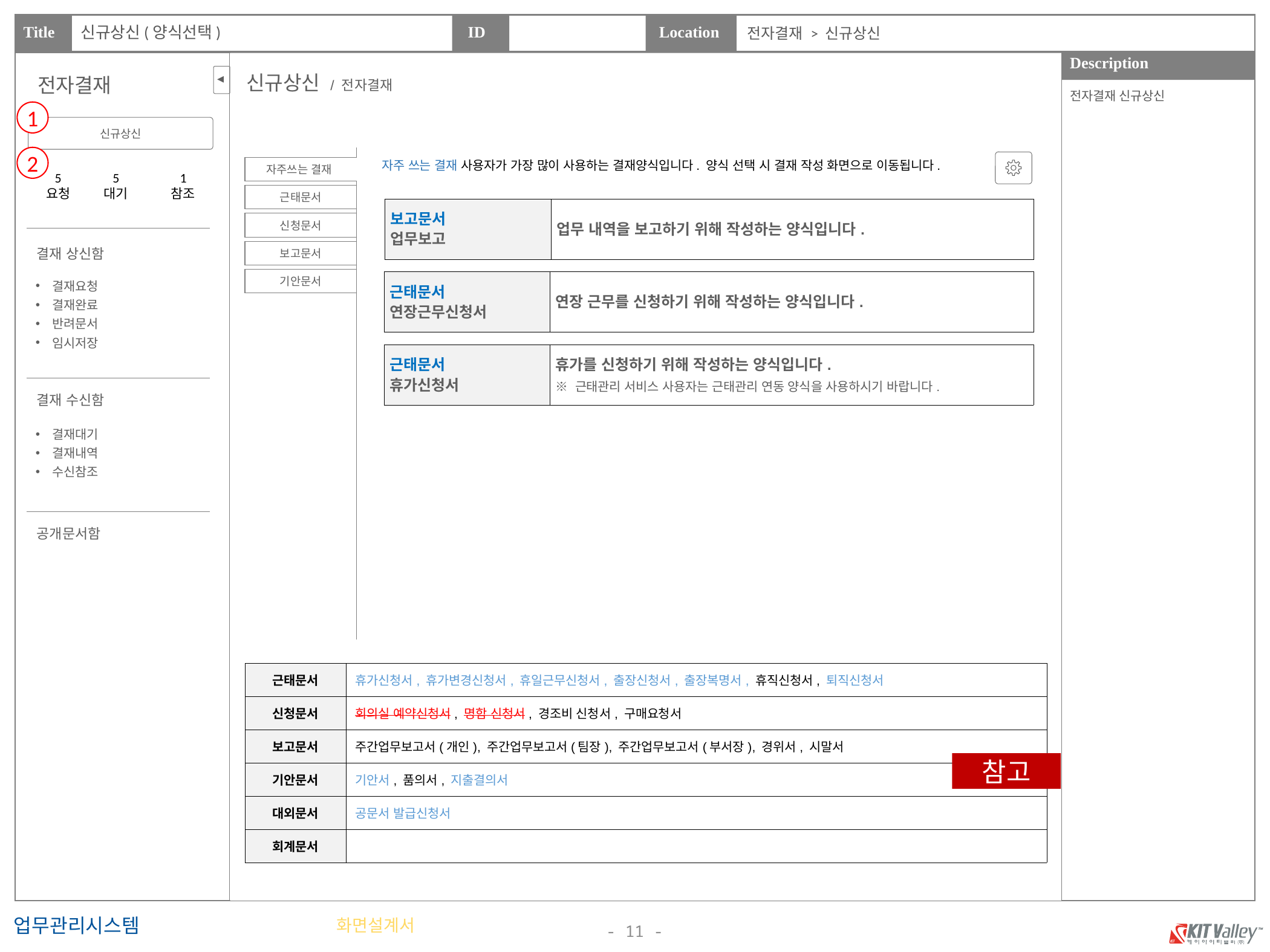

신규상신(양식선택)

전자결재 > 신규상신
신규상신 / 전자결재
전자결재
전자결재 신규상신
1
신규상신
2
자주쓰는 결재
근태문서
신청문서
보고문서
기안문서

자주 쓰는 결재 사용자가 가장 많이 사용하는 결재양식입니다. 양식 선택 시 결재 작성 화면으로 이동됩니다.
5
요청
5
대기
1
참조
| 보고문서 업무보고 | 업무 내역을 보고하기 위해 작성하는 양식입니다. |
| --- | --- |
결재 상신함
결재요청
결재완료
반려문서
임시저장
| 근태문서 연장근무신청서 | 연장 근무를 신청하기 위해 작성하는 양식입니다. |
| --- | --- |
| 근태문서 휴가신청서 | 휴가를 신청하기 위해 작성하는 양식입니다. ※ 근태관리 서비스 사용자는 근태관리 연동 양식을 사용하시기 바랍니다. |
| --- | --- |
결재 수신함
결재대기
결재내역
수신참조
공개문서함
| 근태문서 | 휴가신청서, 휴가변경신청서, 휴일근무신청서, 출장신청서, 출장복명서, 휴직신청서, 퇴직신청서 |
| --- | --- |
| 신청문서 | 회의실 예약신청서, 명함 신청서, 경조비 신청서, 구매요청서 |
| 보고문서 | 주간업무보고서(개인), 주간업무보고서(팀장), 주간업무보고서(부서장), 경위서, 시말서 |
| 기안문서 | 기안서, 품의서, 지출결의서 |
| 대외문서 | 공문서 발급신청서 |
| 회계문서 |  |
참고